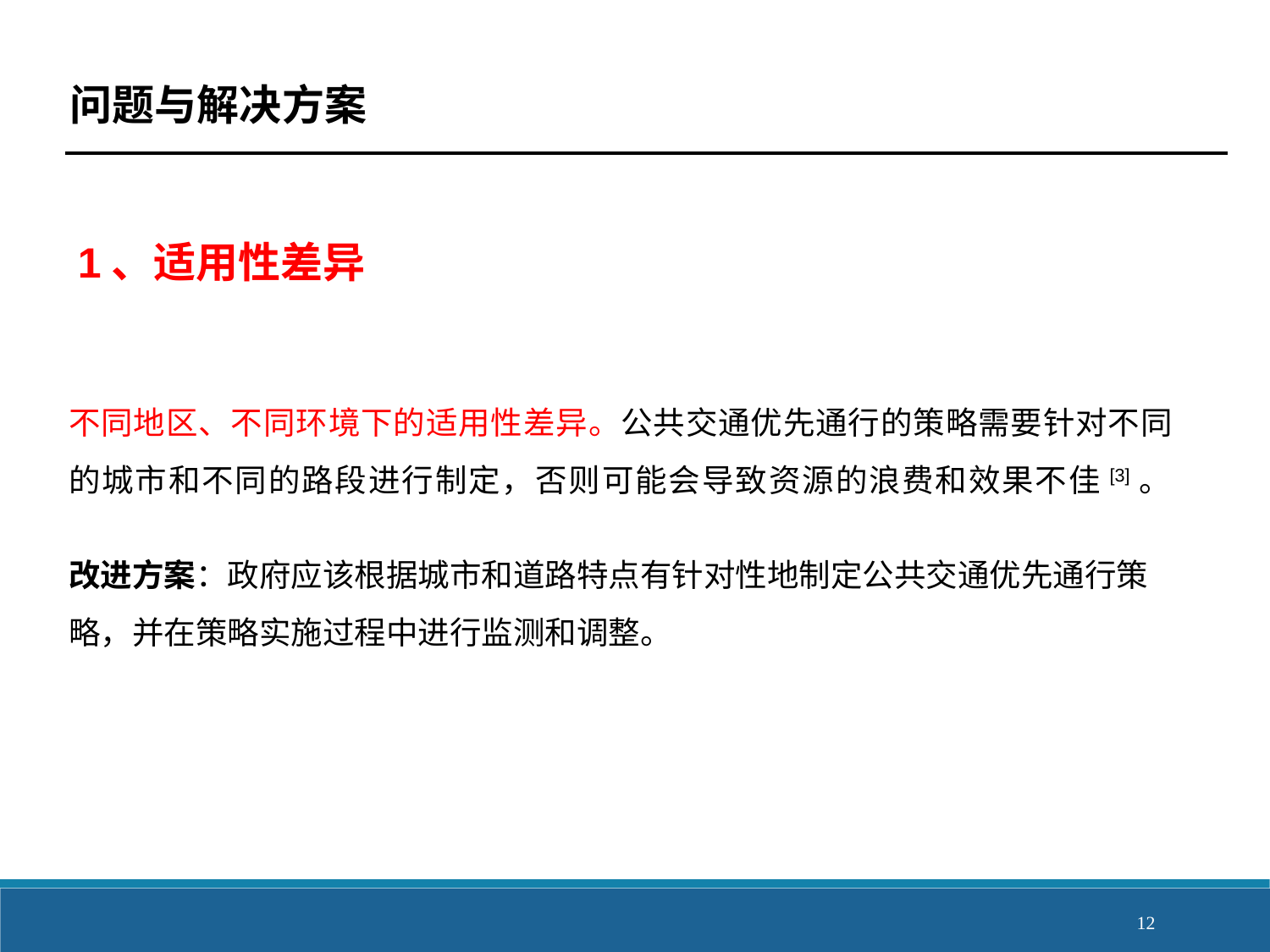

问题与解决方案
1、适用性差异
不同地区、不同环境下的适用性差异。公共交通优先通行的策略需要针对不同的城市和不同的路段进行制定，否则可能会导致资源的浪费和效果不佳[3]。
改进方案：政府应该根据城市和道路特点有针对性地制定公共交通优先通行策略，并在策略实施过程中进行监测和调整。
12